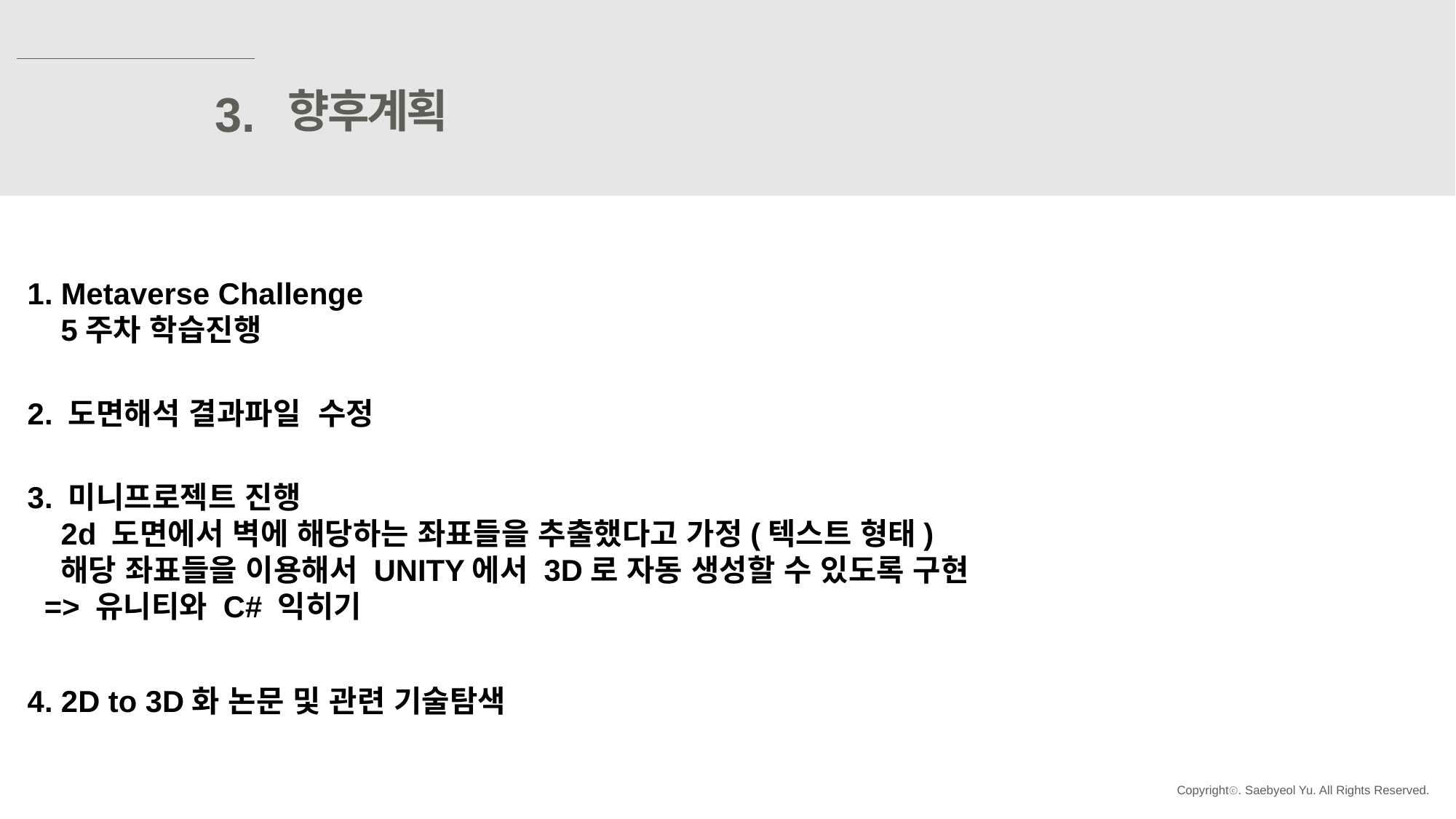

향후계획
3.

  1. Metaverse Challenge
      5주차 학습진행

  2. 도면해석 결과파일  수정

  3. 미니프로젝트 진행
      2d 도면에서 벽에 해당하는 좌표들을 추출했다고 가정(텍스트 형태)
     해당 좌표들을 이용해서 UNITY에서 3D로 자동 생성할 수 있도록 구현
    => 유니티와 C# 익히기

  4. 2D to 3D화 논문 및 관련 기술탐색